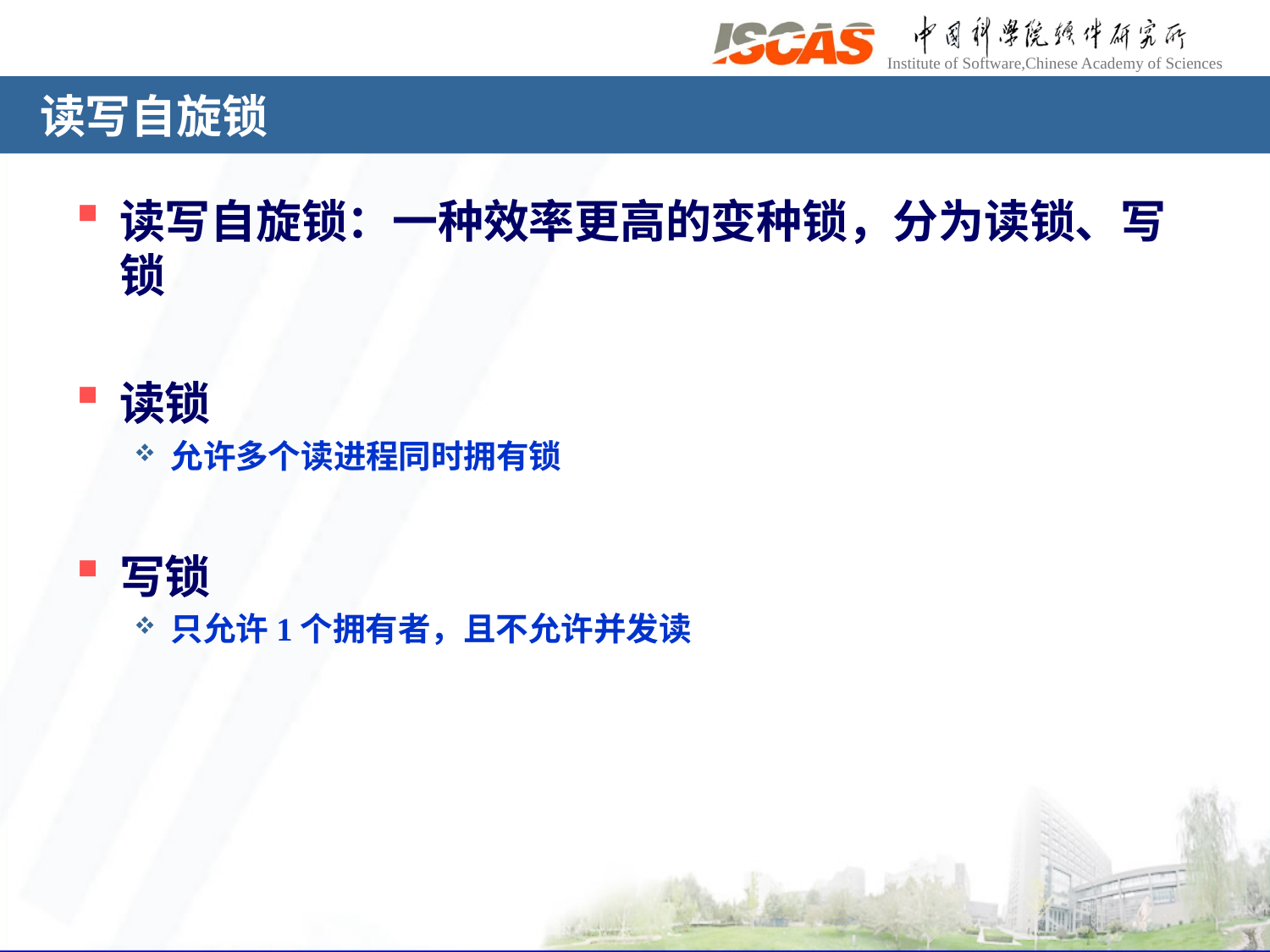

# 读写自旋锁
读写自旋锁：一种效率更高的变种锁，分为读锁、写锁

读锁
允许多个读进程同时拥有锁

写锁
只允许1个拥有者，且不允许并发读